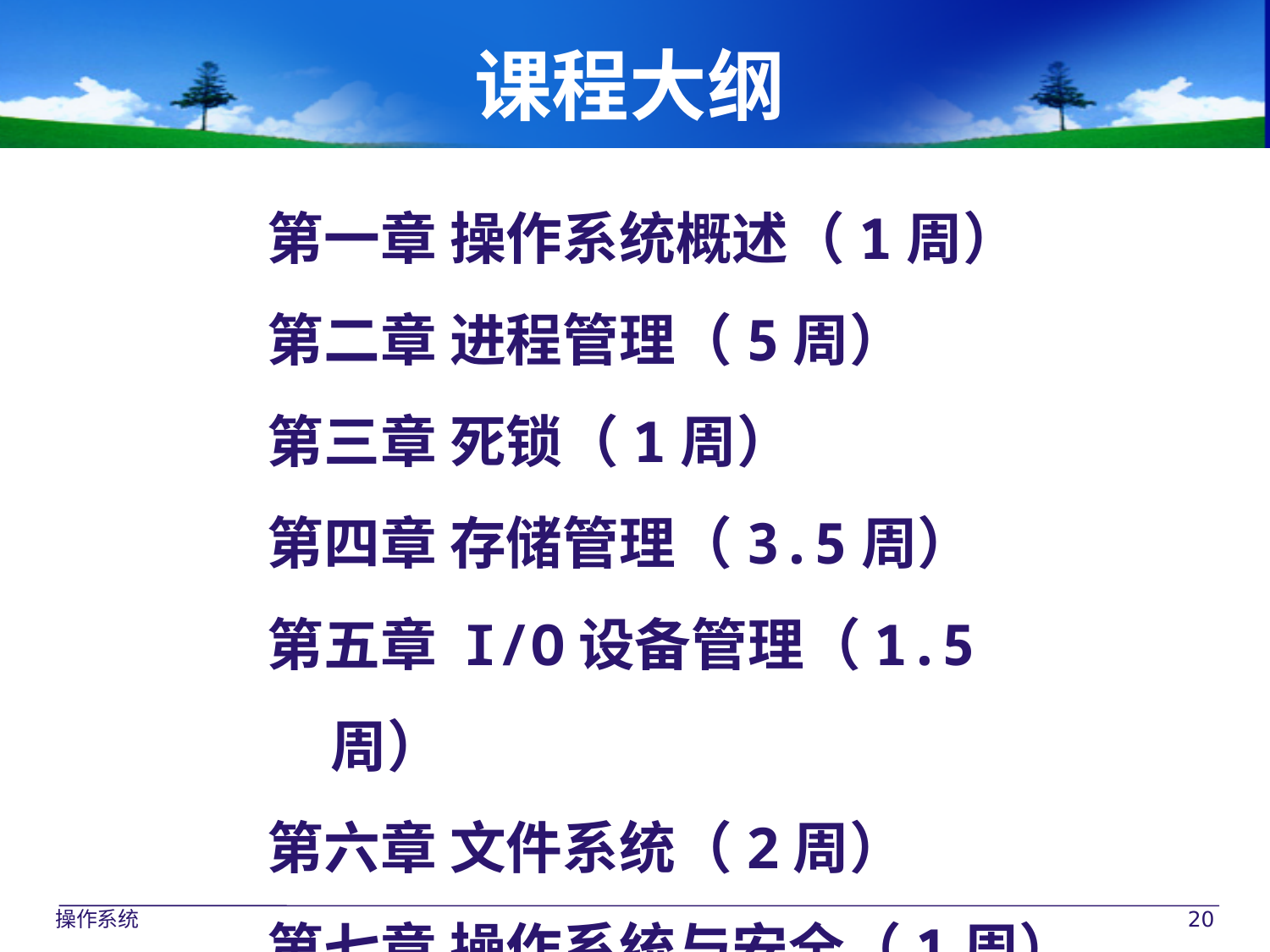

# 课程大纲
第一章 操作系统概述（1周）
第二章 进程管理（5周）
第三章 死锁（1周）
第四章 存储管理（3.5周）
第五章 I/O设备管理（1.5周）
第六章 文件系统（2周）
第七章 操作系统与安全（1周）
操作系统
20